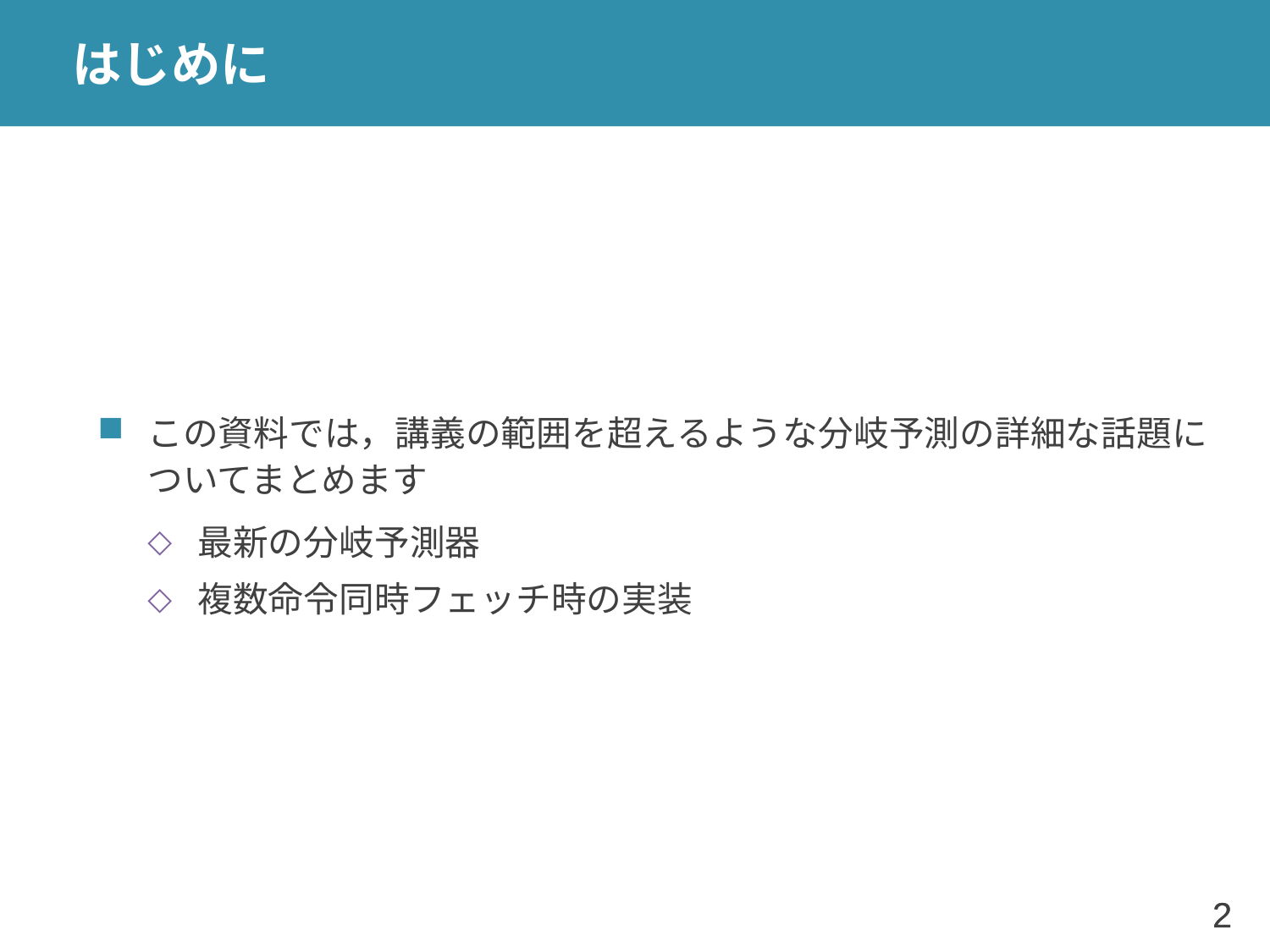

# はじめに
この資料では，講義の範囲を超えるような分岐予測の詳細な話題についてまとめます
最新の分岐予測器
複数命令同時フェッチ時の実装